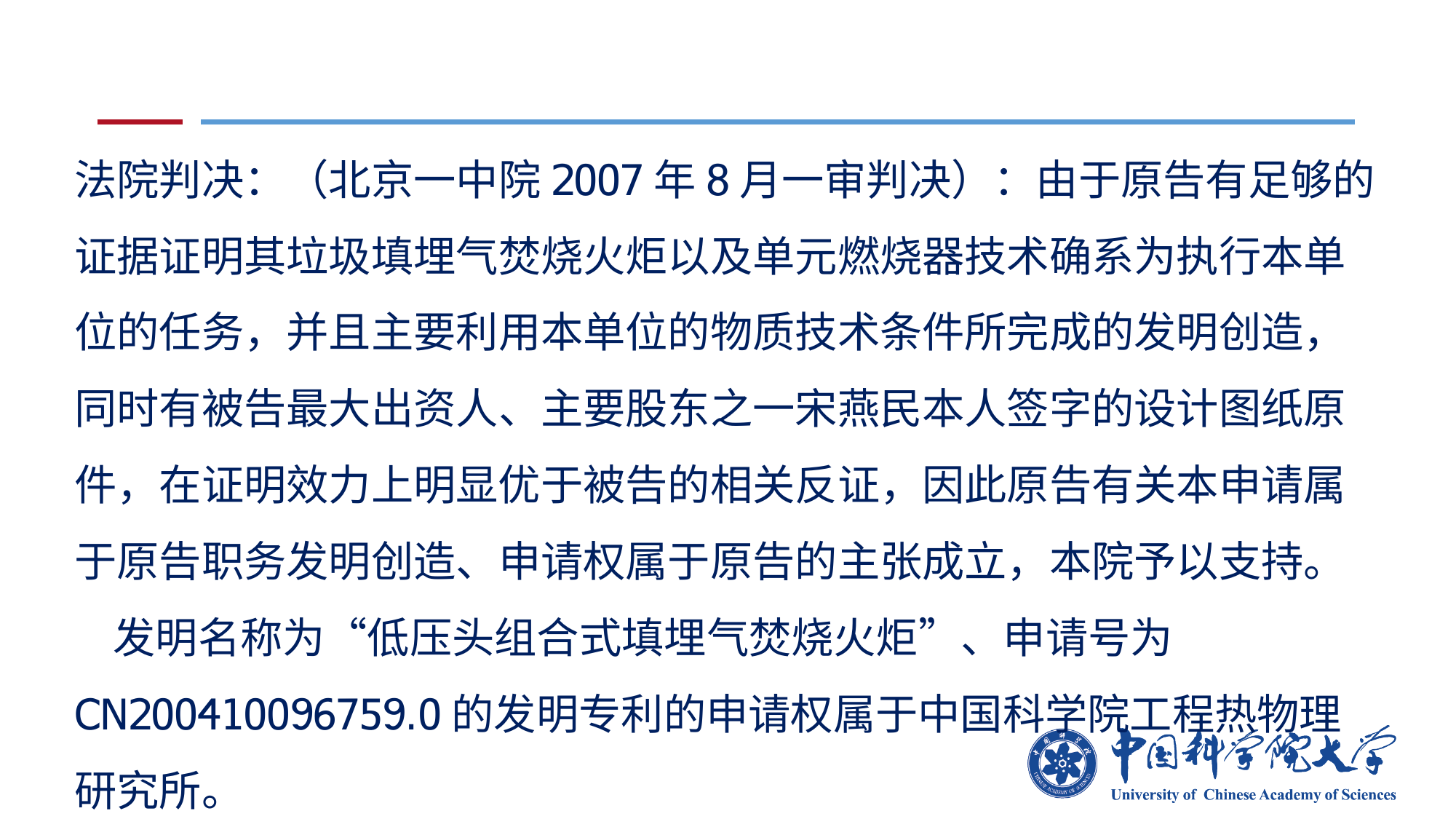

#
法院判决：（北京一中院2007年8月一审判决）：由于原告有足够的证据证明其垃圾填埋气焚烧火炬以及单元燃烧器技术确系为执行本单位的任务，并且主要利用本单位的物质技术条件所完成的发明创造，同时有被告最大出资人、主要股东之一宋燕民本人签字的设计图纸原件，在证明效力上明显优于被告的相关反证，因此原告有关本申请属于原告职务发明创造、申请权属于原告的主张成立，本院予以支持。
   发明名称为“低压头组合式填埋气焚烧火炬”、申请号为CN200410096759.0的发明专利的申请权属于中国科学院工程热物理研究所。